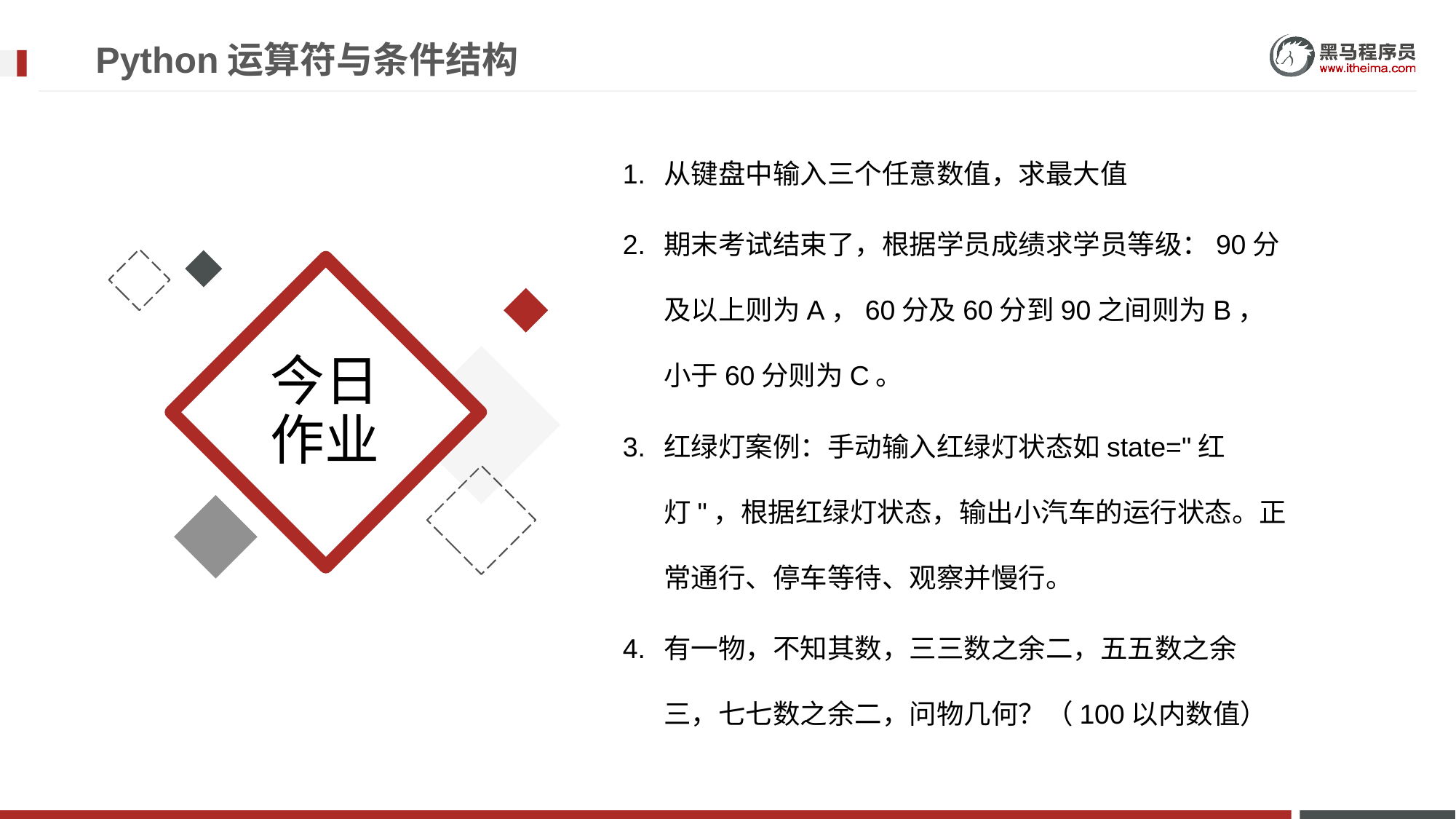

# Python运算符与条件结构

从键盘中输入三个任意数值，求最大值
期末考试结束了，根据学员成绩求学员等级：90分及以上则为A，60分及60分到90之间则为B，小于60分则为C。
红绿灯案例：手动输入红绿灯状态如state="红灯"，根据红绿灯状态，输出小汽车的运行状态。正常通行、停车等待、观察并慢行。
有一物，不知其数，三三数之余二，五五数之余三，七七数之余二，问物几何？（100以内数值）